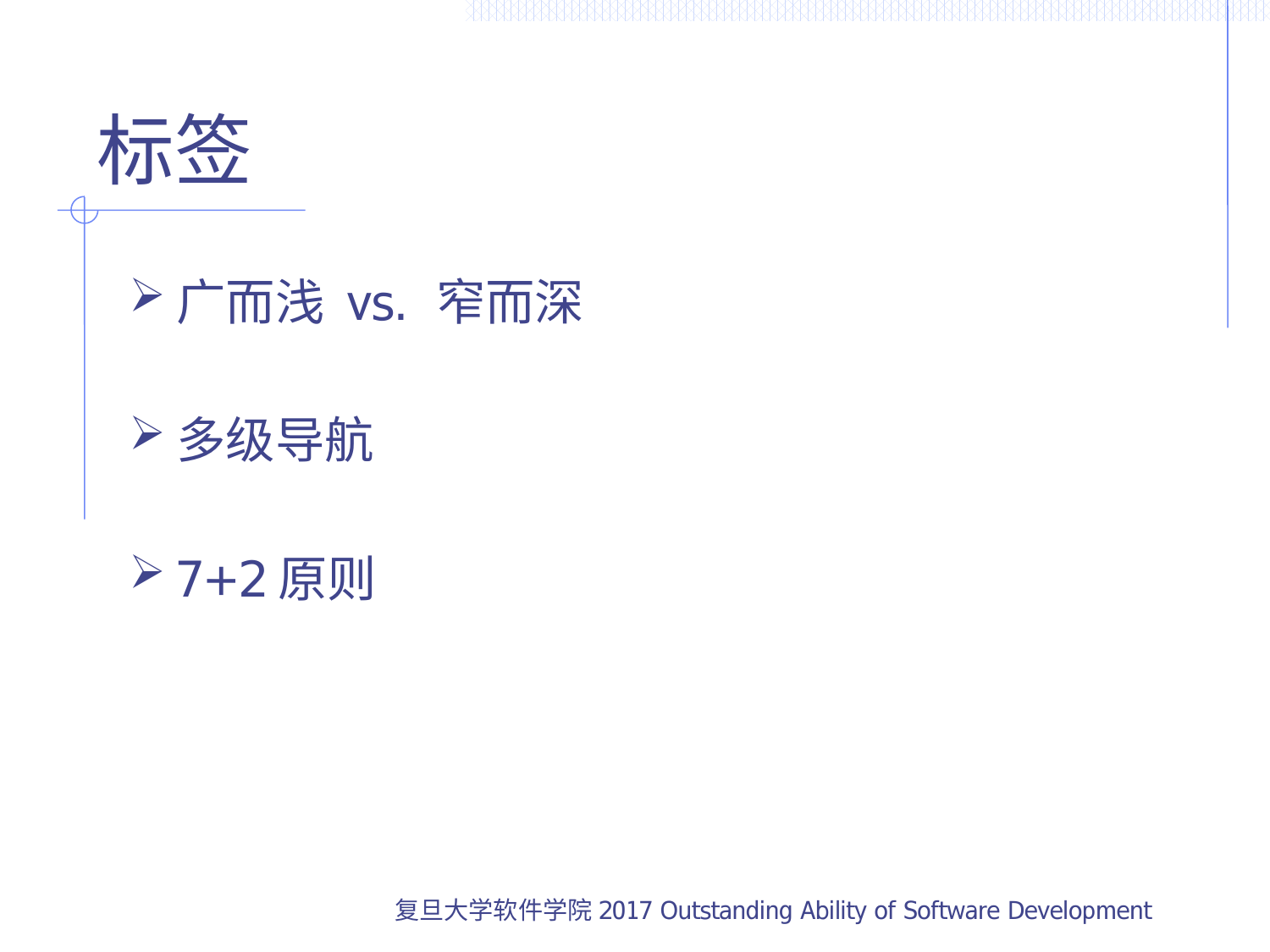

# 标签
广而浅 vs. 窄而深

多级导航

7+2原则